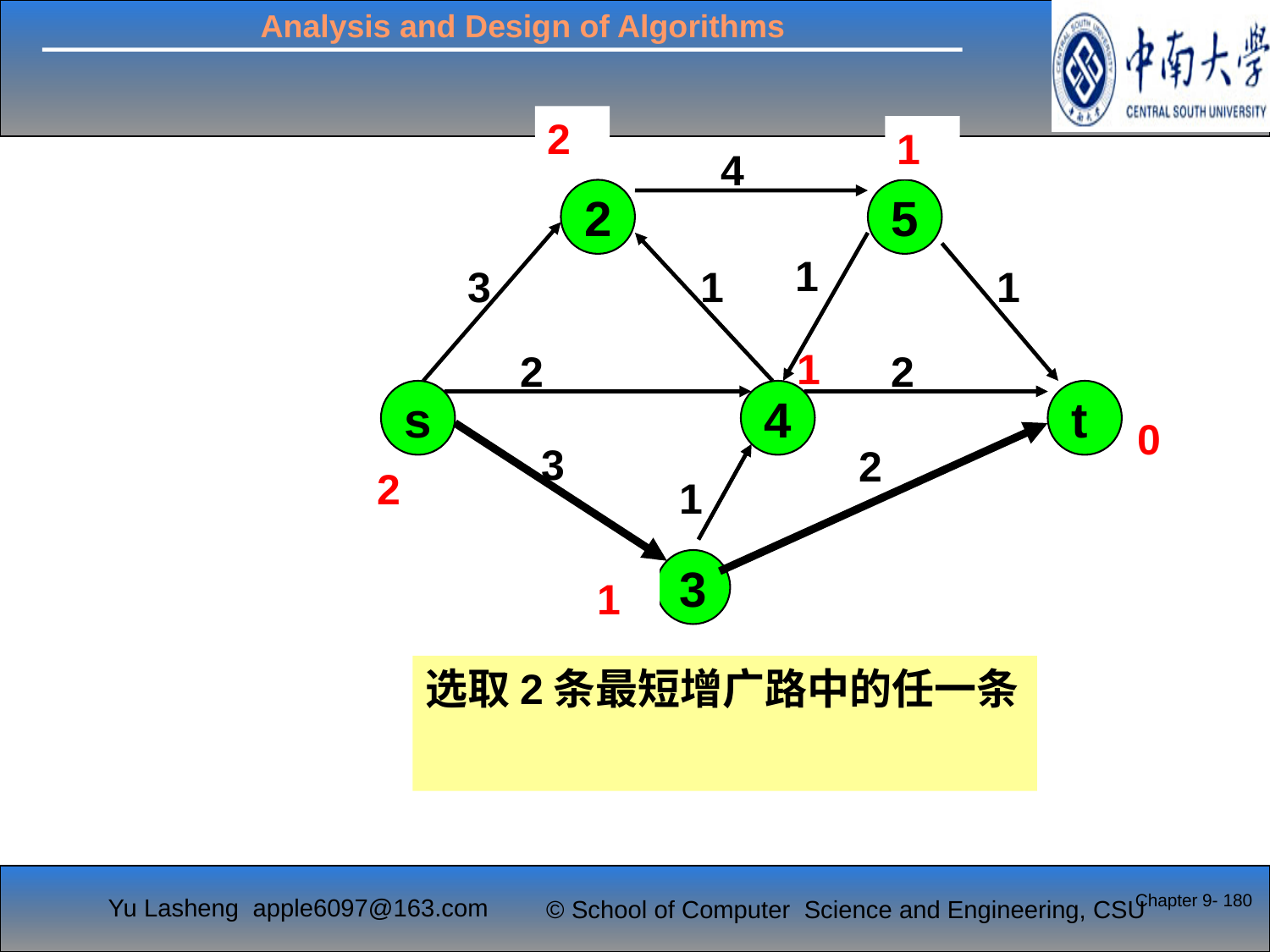

2
1
4
2
5

1

3
1
1
1
2
2
s
4
t

0

3
2

2
1
3
1
选取2条最短增广路中的任一条

Chapter 9- 180